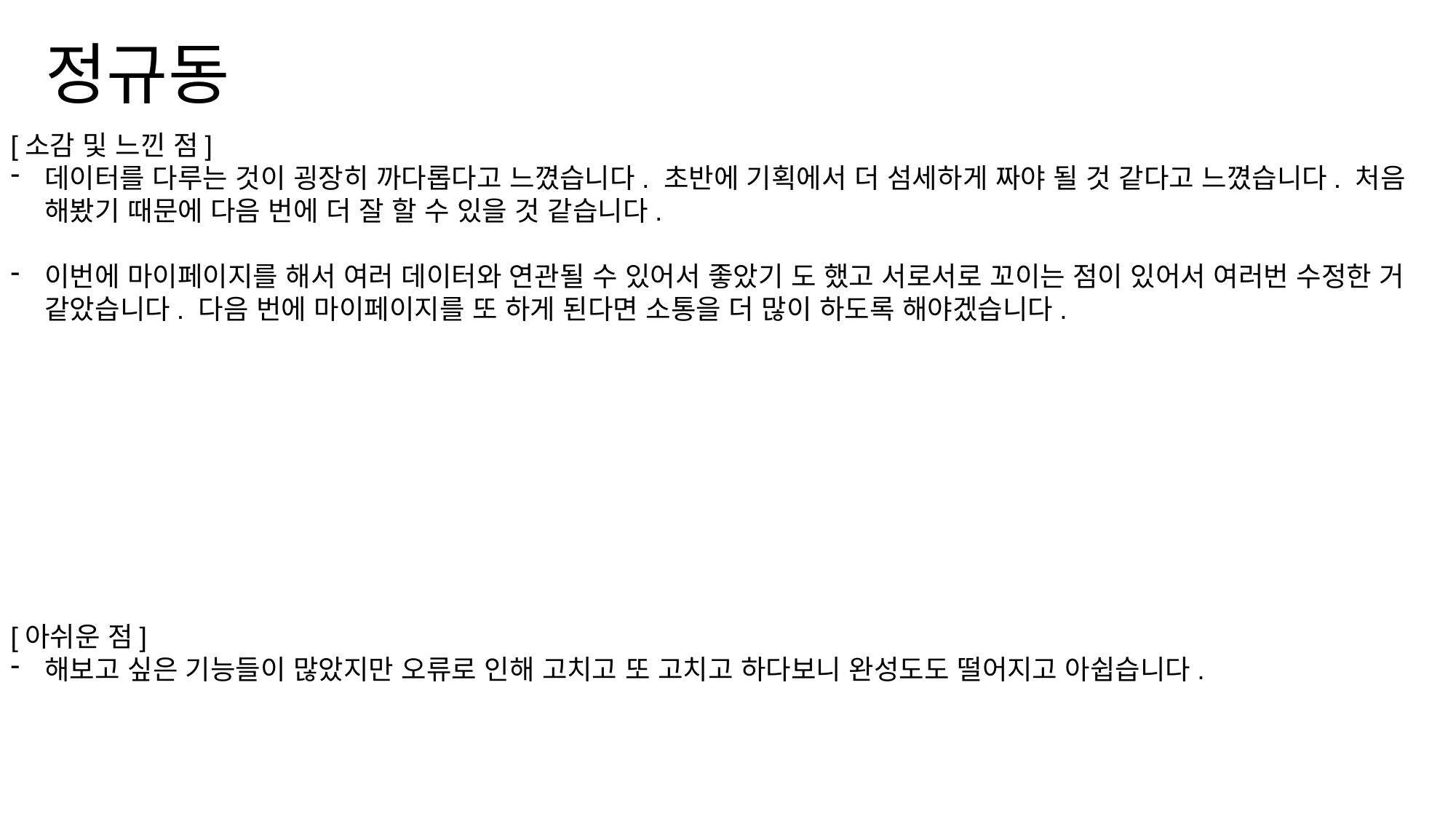

# 정규동
[소감 및 느낀 점]
데이터를 다루는 것이 굉장히 까다롭다고 느꼈습니다. 초반에 기획에서 더 섬세하게 짜야 될 것 같다고 느꼈습니다. 처음 해봤기 때문에 다음 번에 더 잘 할 수 있을 것 같습니다.

이번에 마이페이지를 해서 여러 데이터와 연관될 수 있어서 좋았기 도 했고 서로서로 꼬이는 점이 있어서 여러번 수정한 거 같았습니다. 다음 번에 마이페이지를 또 하게 된다면 소통을 더 많이 하도록 해야겠습니다.

[아쉬운 점]
해보고 싶은 기능들이 많았지만 오류로 인해 고치고 또 고치고 하다보니 완성도도 떨어지고 아쉽습니다.